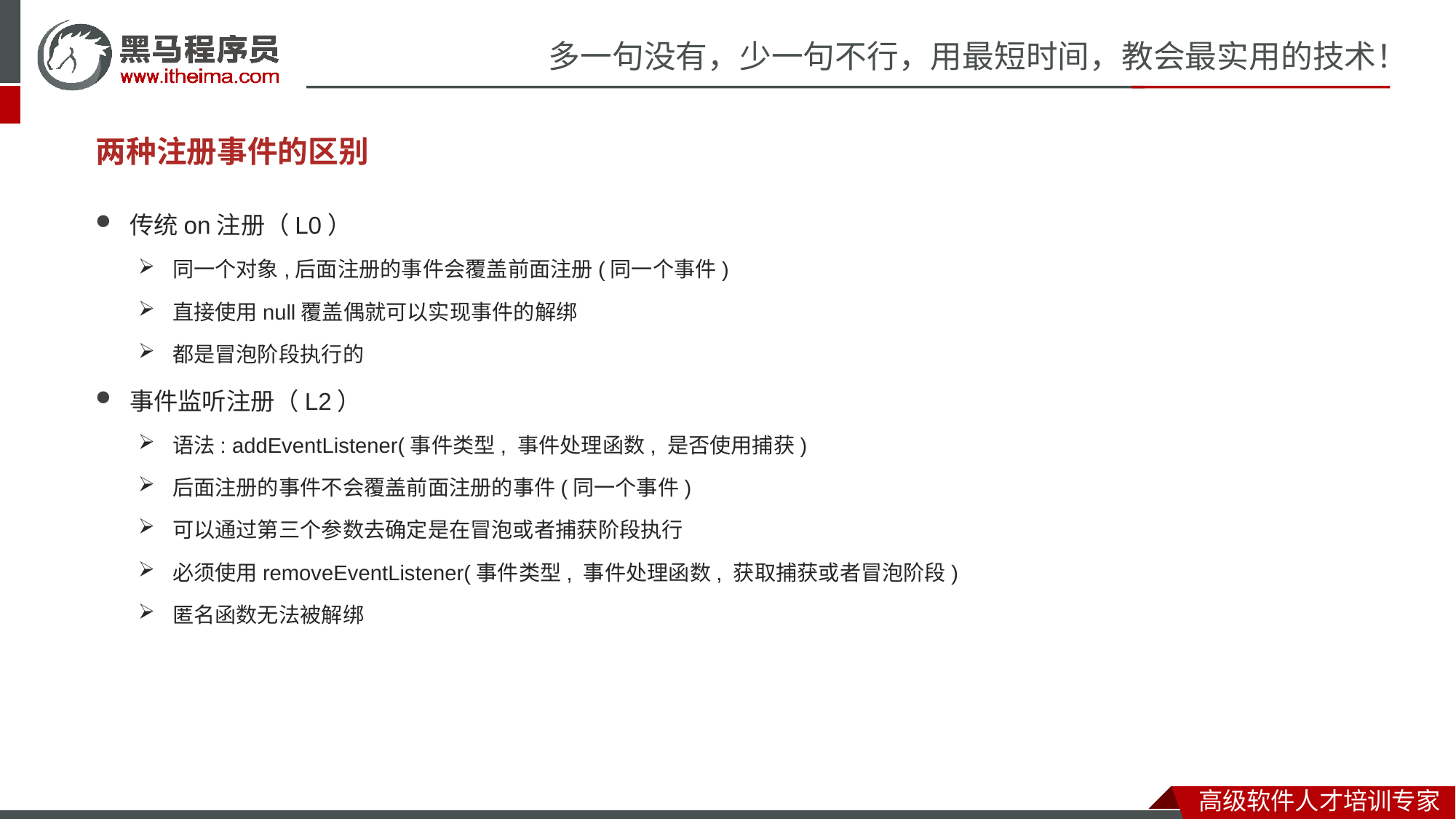

# 两种注册事件的区别
传统on注册（L0）
同一个对象,后面注册的事件会覆盖前面注册(同一个事件)
直接使用null覆盖偶就可以实现事件的解绑
都是冒泡阶段执行的
事件监听注册（L2）
语法: addEventListener(事件类型, 事件处理函数, 是否使用捕获)
后面注册的事件不会覆盖前面注册的事件(同一个事件)
可以通过第三个参数去确定是在冒泡或者捕获阶段执行
必须使用removeEventListener(事件类型, 事件处理函数, 获取捕获或者冒泡阶段)
匿名函数无法被解绑